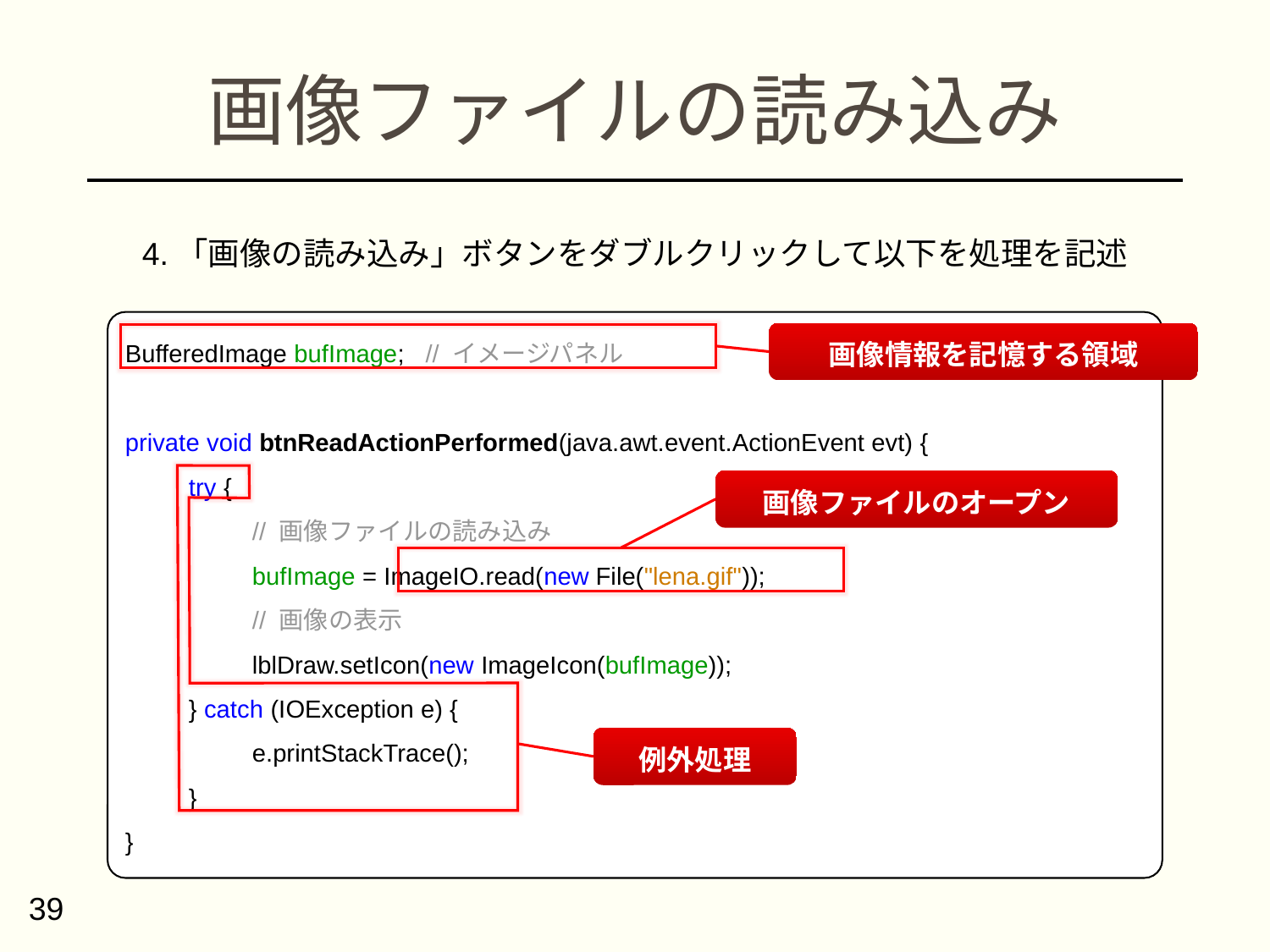

# 画像ファイルの読み込み
4.「画像の読み込み」ボタンをダブルクリックして以下を処理を記述
BufferedImage bufImage;   // イメージパネル

private void btnReadActionPerformed(java.awt.event.ActionEvent evt) {
try {
// 画像ファイルの読み込み
bufImage = ImageIO.read(new File("lena.gif"));
// 画像の表示
lblDraw.setIcon(new ImageIcon(bufImage));
} catch (IOException e) {
e.printStackTrace();
}
}
画像情報を記憶する領域

画像ファイルのオープン

例外処理
39